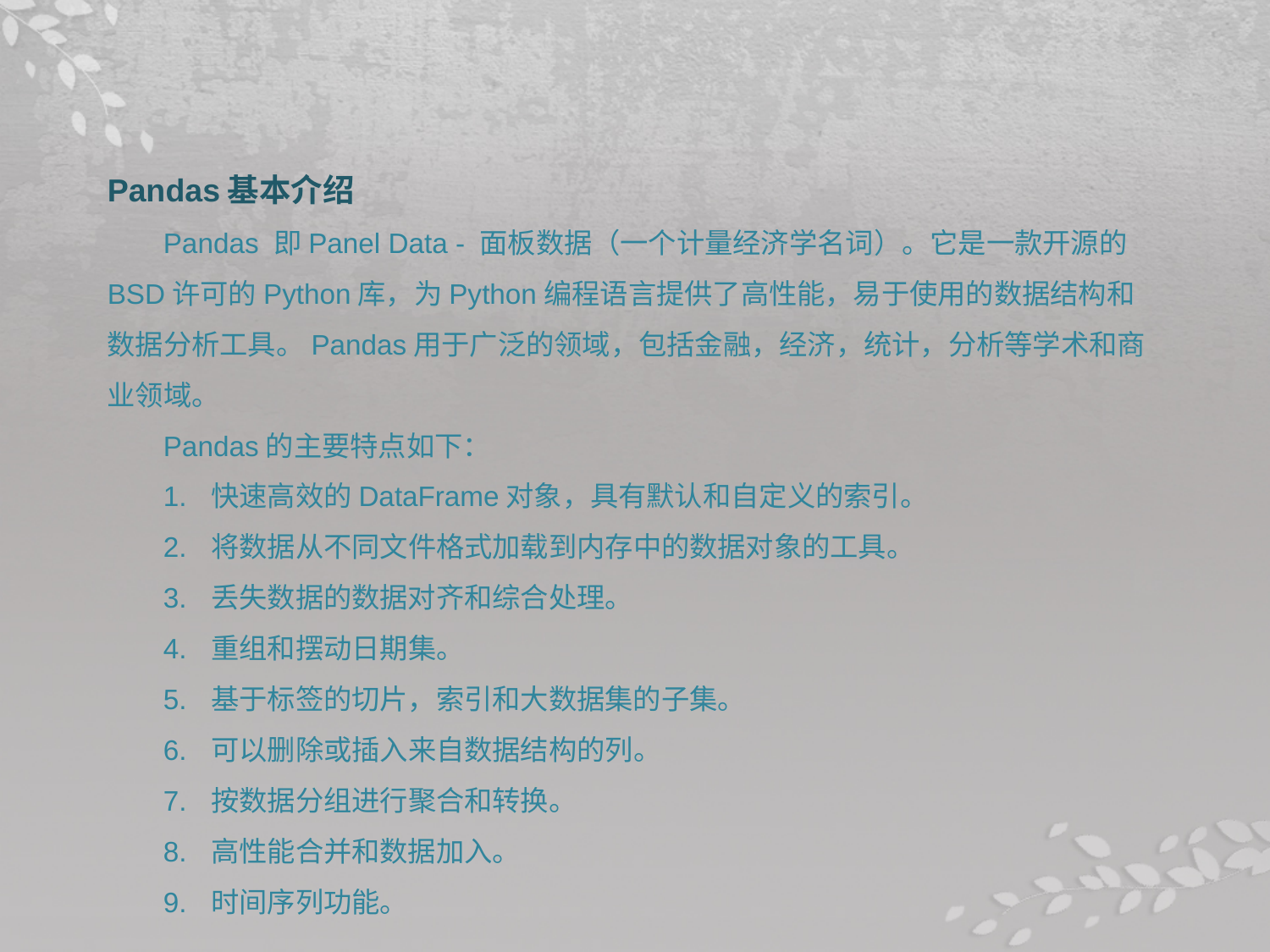

Pandas基本介绍
Pandas 即Panel Data - 面板数据（一个计量经济学名词）。它是一款开源的BSD许可的Python库，为Python编程语言提供了高性能，易于使用的数据结构和数据分析工具。Pandas用于广泛的领域，包括金融，经济，统计，分析等学术和商业领域。
Pandas的主要特点如下：
快速高效的DataFrame对象，具有默认和自定义的索引。
将数据从不同文件格式加载到内存中的数据对象的工具。
丢失数据的数据对齐和综合处理。
重组和摆动日期集。
基于标签的切片，索引和大数据集的子集。
可以删除或插入来自数据结构的列。
按数据分组进行聚合和转换。
高性能合并和数据加入。
时间序列功能。